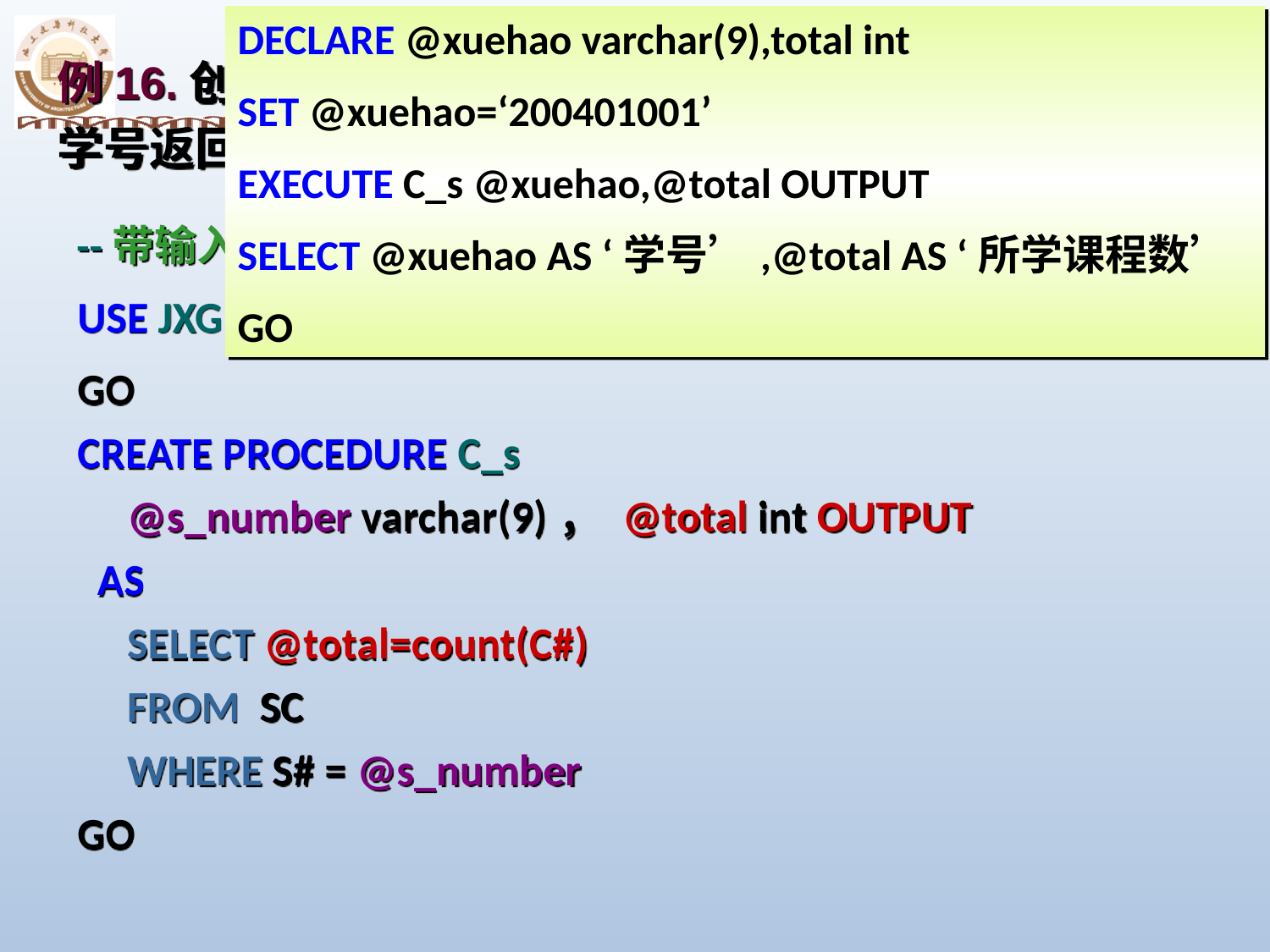

DECLARE @xuehao varchar(9),total int
SET @xuehao=‘200401001’
EXECUTE C_s @xuehao,@total OUTPUT
SELECT @xuehao AS ‘学号’,@total AS ‘所学课程数’
GO
例16.创建一个存储过程，其实现的功能是根据某学生的学号返回其所学的课程门数。要求使用输入和输出参数.

  --带输入和输出参数的存储过程
  USE JXGL-
  GO
  CREATE PROCEDURE C_s
       @s_number varchar(9)， @total int OUTPUT
    AS
       SELECT @total=count(C#)
       FROM  SC
       WHERE S# = @s_number
  GO